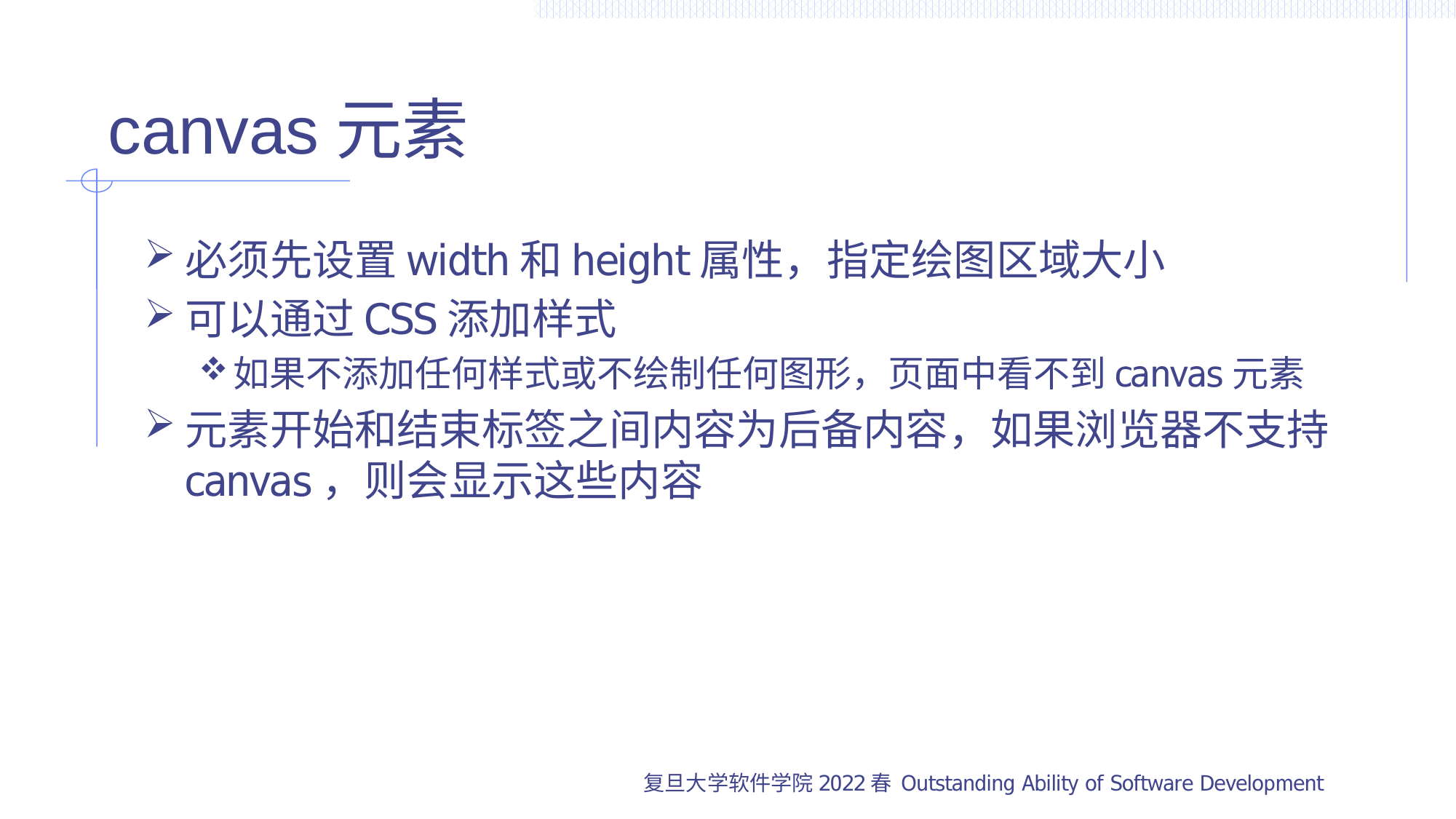

# canvas元素
必须先设置width和height属性，指定绘图区域大小
可以通过CSS添加样式
如果不添加任何样式或不绘制任何图形，页面中看不到canvas元素
元素开始和结束标签之间内容为后备内容，如果浏览器不支持canvas，则会显示这些内容